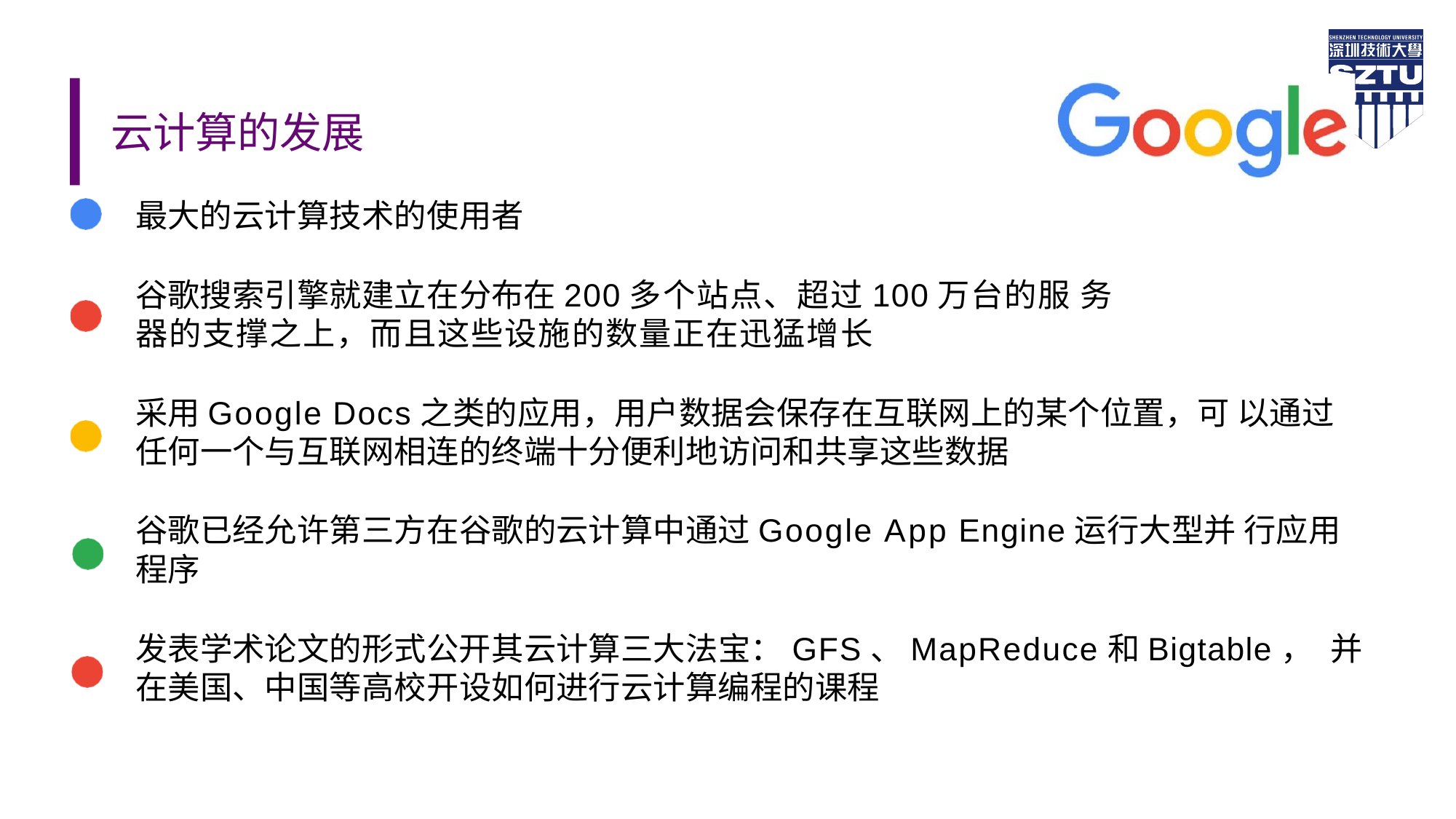

# 云计算的发展

最大的云计算技术的使用者

谷歌搜索引擎就建立在分布在200多个站点、超过100万台的服 务器的支撑之上，而且这些设施的数量正在迅猛增长

采用Google Docs之类的应用，用户数据会保存在互联网上的某个位置，可 以通过任何一个与互联网相连的终端十分便利地访问和共享这些数据

谷歌已经允许第三方在谷歌的云计算中通过Google App Engine运行大型并 行应用程序

发表学术论文的形式公开其云计算三大法宝：GFS、MapReduce和Bigtable，  并在美国、中国等高校开设如何进行云计算编程的课程